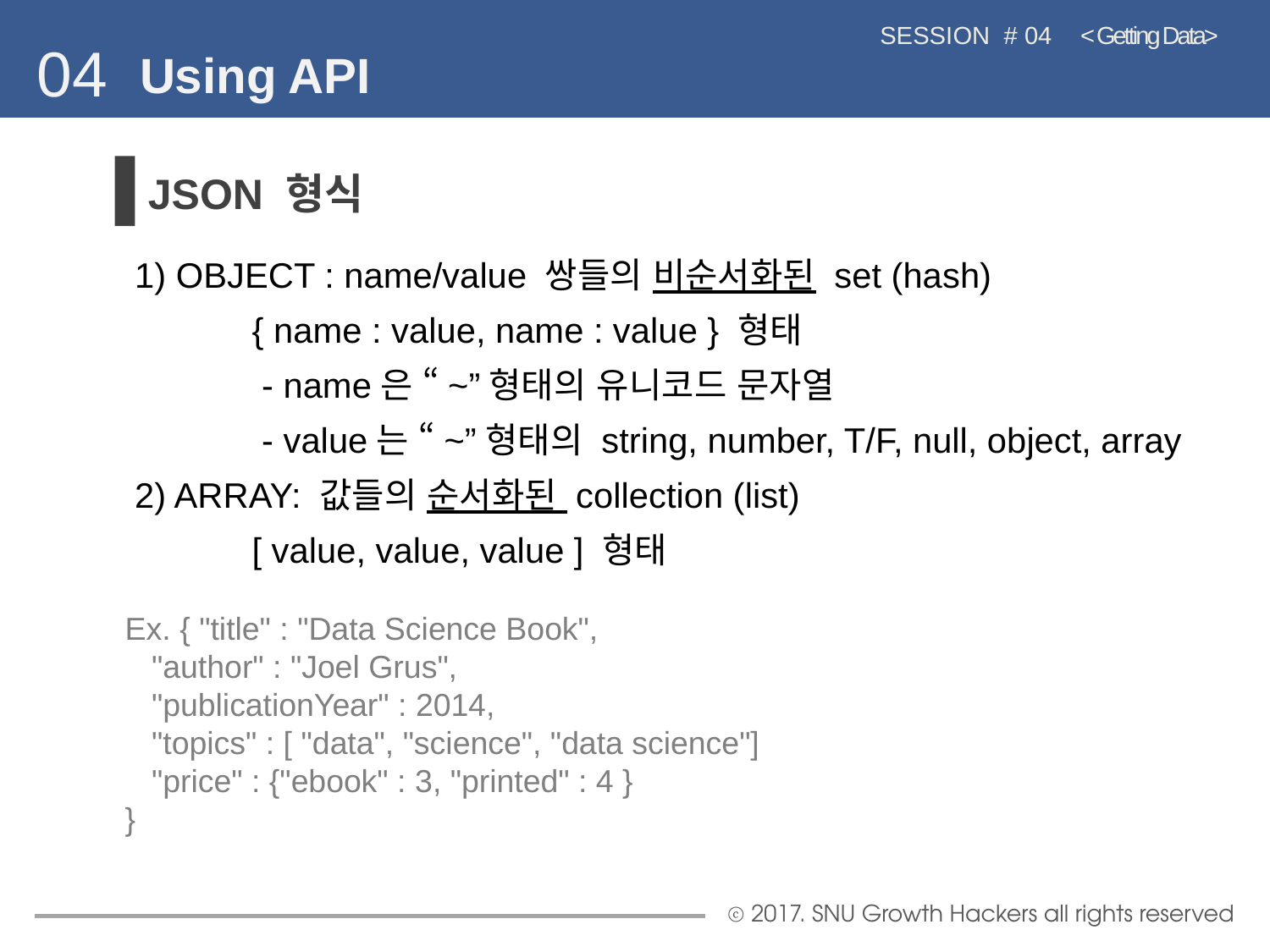

SESSION  # 04    < Getting Data>
04
Using API

JSON 형식
 1) OBJECT : name/value 쌍들의 비순서화된 set (hash)
	{ name : value, name : value } 형태
	 - name은 “~”형태의 유니코드 문자열
	 - value는 “~”형태의 string, number, T/F, null, object, array
 2) ARRAY: 값들의 순서화된 collection (list)
	[ value, value, value ] 형태

Ex. { "title" : "Data Science Book",
   "author" : "Joel Grus",
   "publicationYear" : 2014,
   "topics" : [ "data", "science", "data science"]
   "price" : {"ebook" : 3, "printed" : 4 }
}

ⓒ 2017. SNU Growth Hackers all rights reserved